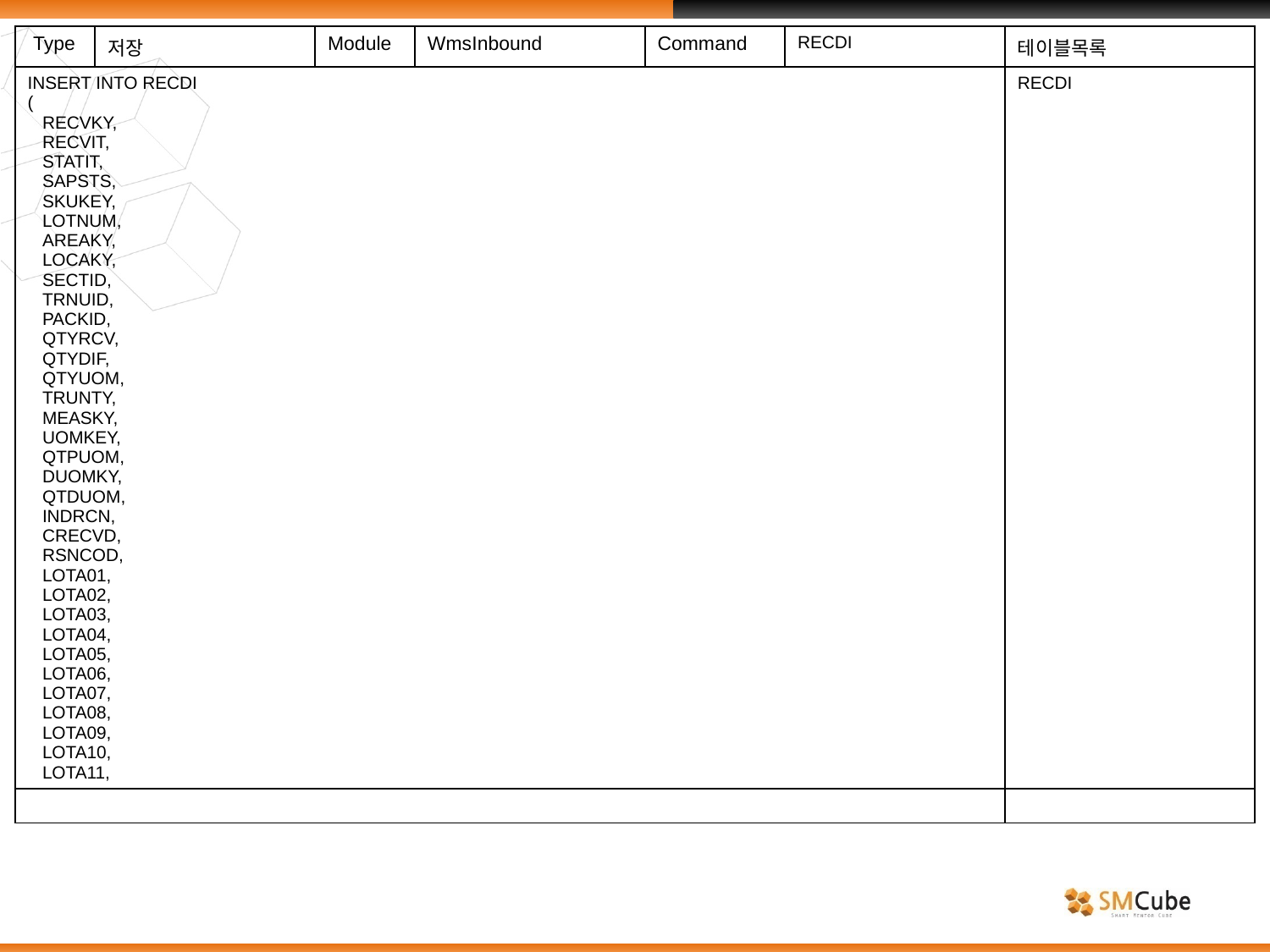

| Type | 저장 | Module | WmsInbound | Command | RECDI | 테이블목록 |
| --- | --- | --- | --- | --- | --- | --- |
| INSERT INTO RECDI ( RECVKY, RECVIT, STATIT, SAPSTS, SKUKEY, LOTNUM, AREAKY, LOCAKY, SECTID, TRNUID, PACKID, QTYRCV, QTYDIF, QTYUOM, TRUNTY, MEASKY, UOMKEY, QTPUOM, DUOMKY, QTDUOM, INDRCN, CRECVD, RSNCOD, LOTA01, LOTA02, LOTA03, LOTA04, LOTA05, LOTA06, LOTA07, LOTA08, LOTA09, LOTA10, LOTA11, |  |  |  |  |  | RECDI |
|  |  |  |  |  |  |  |